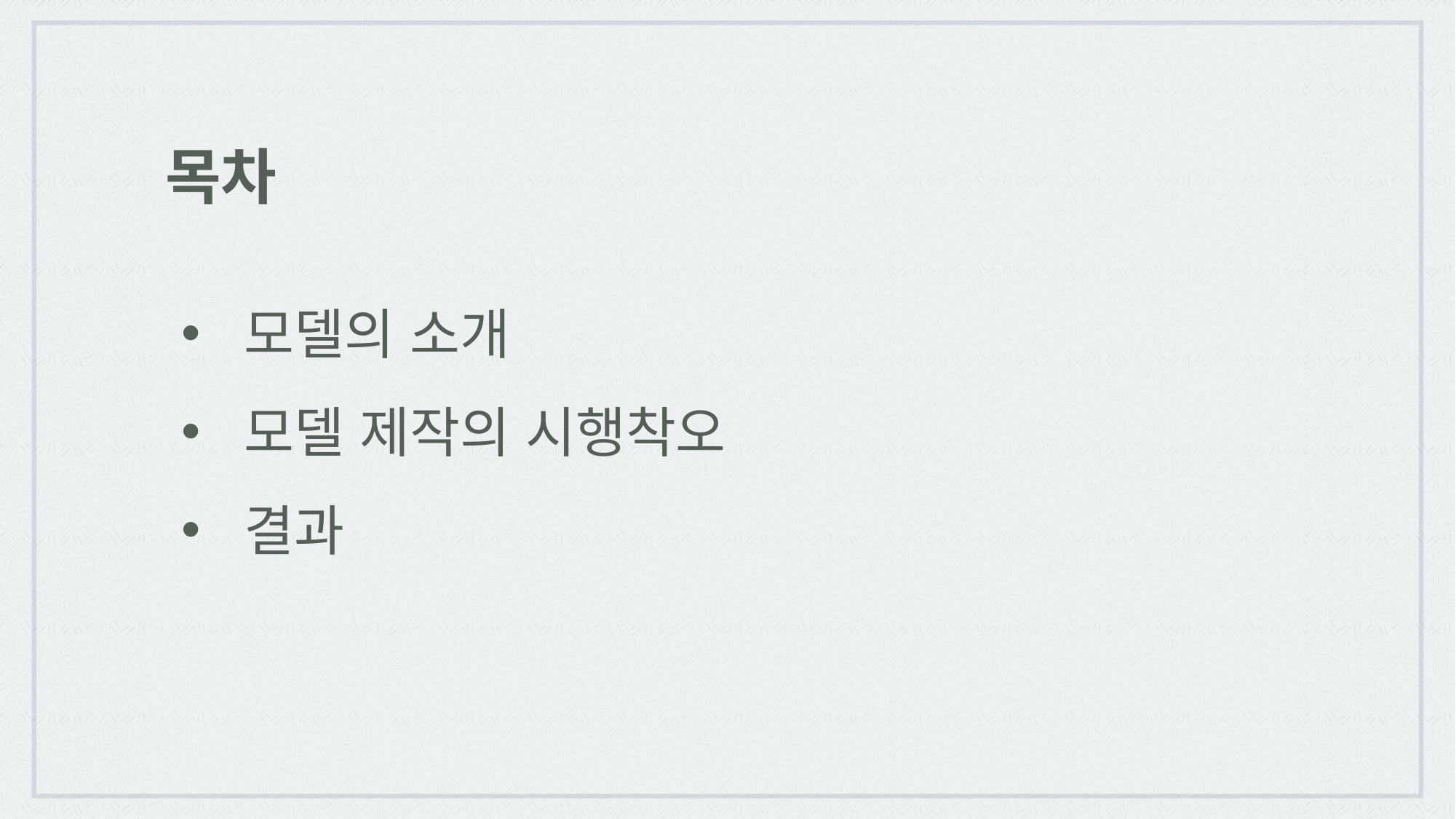

목차
 모델의 소개
 모델 제작의 시행착오
 결과